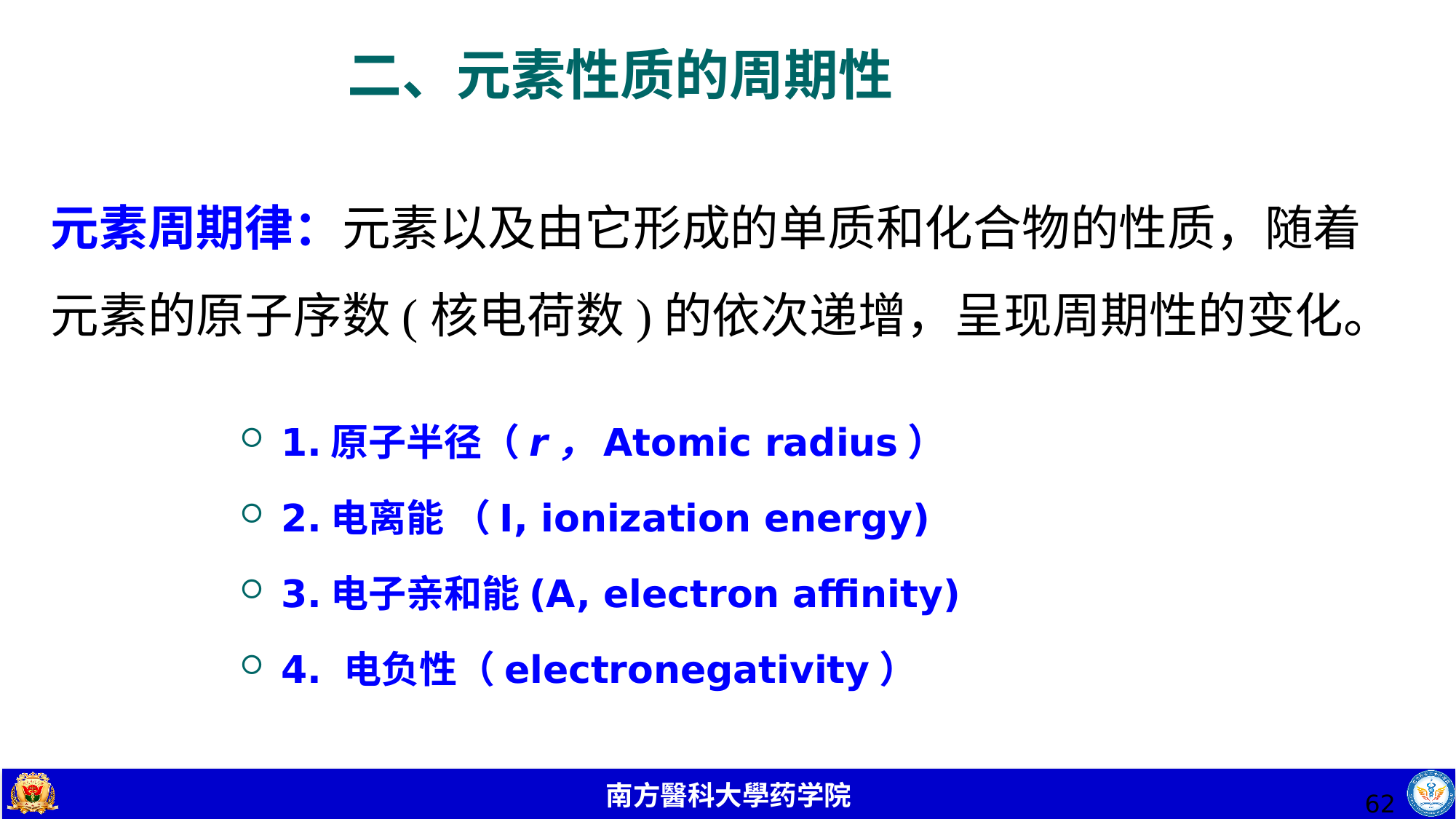

# 二、元素性质的周期性
元素周期律：元素以及由它形成的单质和化合物的性质，随着元素的原子序数(核电荷数)的依次递增，呈现周期性的变化。

1.原子半径（r，Atomic radius）
2.电离能 （I, ionization energy)
3.电子亲和能(A, electron affinity)
4. 电负性（electronegativity）
62